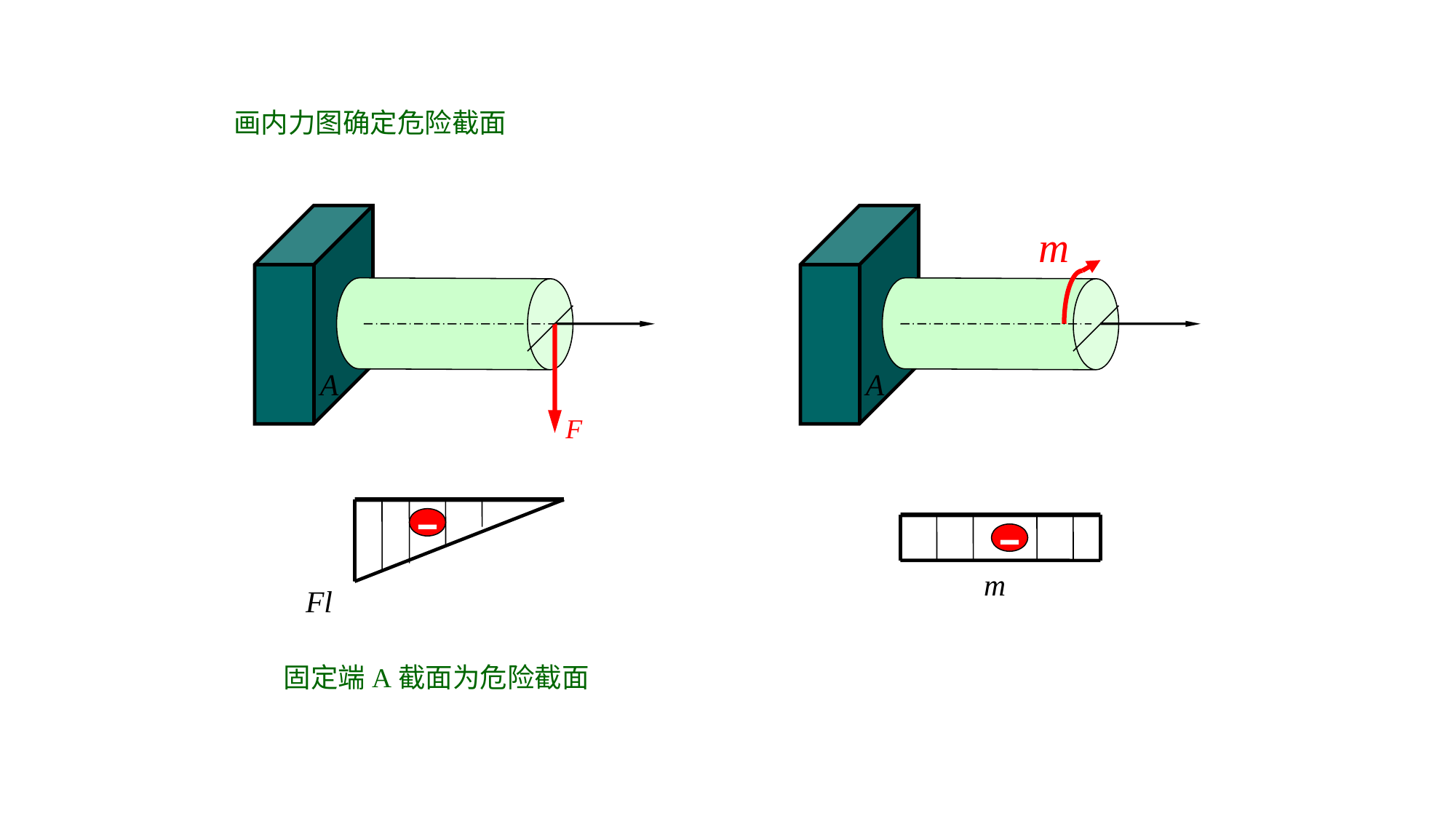

画内力图确定危险截面

A

F

A

m

m
Fl
固定端A截面为危险截面